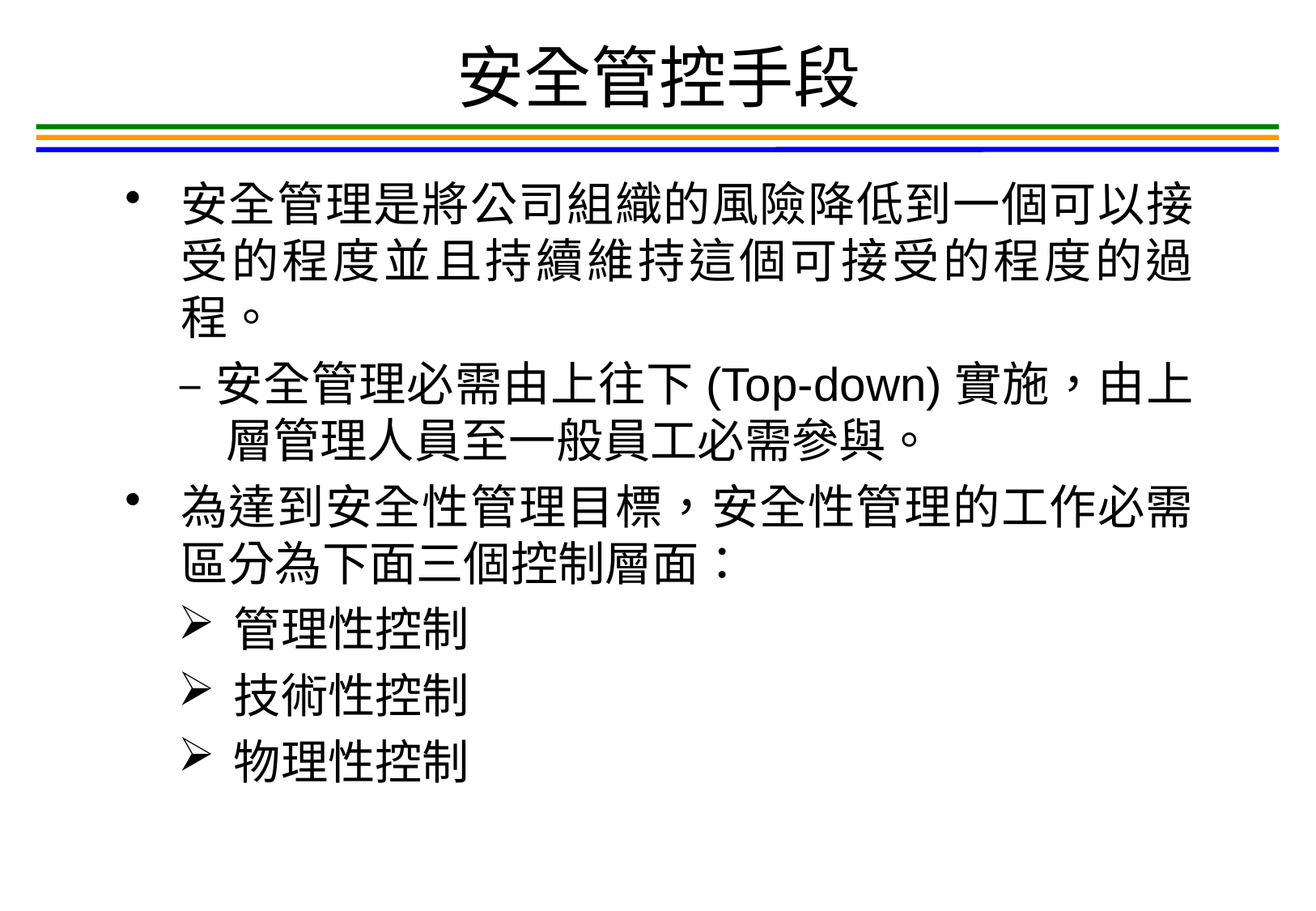

# 安全管控手段
安全管理是將公司組織的風險降低到一個可以接受的程度並且持續維持這個可接受的程度的過程。
–安全管理必需由上往下(Top-down)實施，由上層管理人員至一般員工必需參與。
為達到安全性管理目標，安全性管理的工作必需區分為下面三個控制層面：
管理性控制
技術性控制
物理性控制